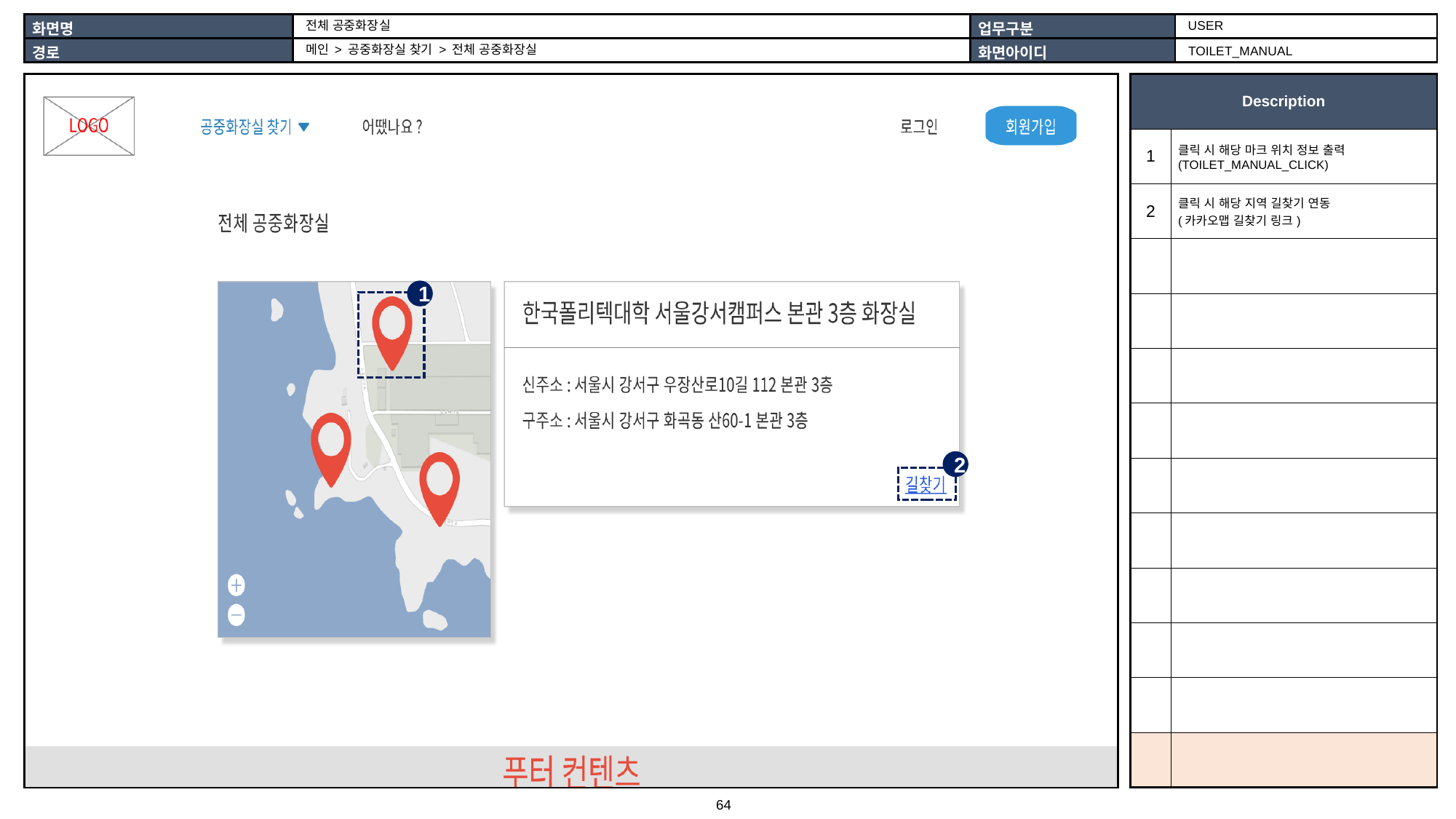

USER
전체 공중화장실
메인 > 공중화장실 찾기 > 전체 공중화장실
TOILET_MANUAL
|  |
| --- |
| Description |  |
| --- | --- |
| 1 | 클릭 시 해당 마크 위치 정보 출력 (TOILET\_MANUAL\_CLICK) |
| 2 | 클릭 시 해당 지역 길찾기 연동 (카카오맵 길찾기 링크) |
|  |  |
|  |  |
|  |  |
|  |  |
|  |  |
|  |  |
|  |  |
|  |  |
|  |  |
|  |  |
1

2